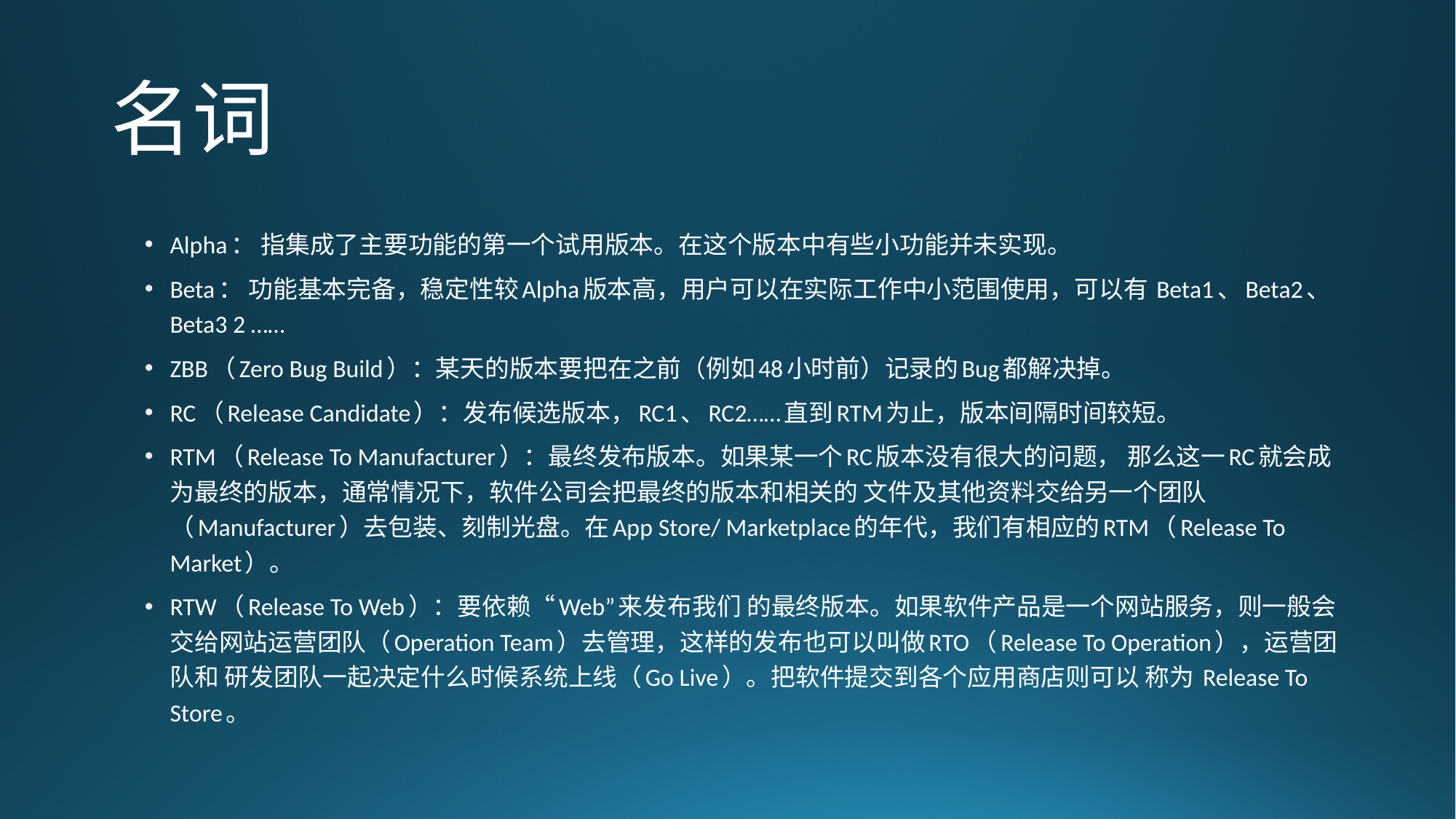

# 名词
Alpha： 指集成了主要功能的第一个试用版本。在这个版本中有些小功能并未实现。
Beta： 功能基本完备，稳定性较Alpha版本高，用户可以在实际工作中小范围使用，可以有 Beta1、Beta2、Beta3 2 ……
ZBB（Zero Bug Build）：某天的版本要把在之前（例如48小时前）记录的Bug都解决掉。
RC（Release Candidate）：发布候选版本，RC1、RC2……直到RTM为止，版本间隔时间较短。
RTM（Release To Manufacturer）：最终发布版本。如果某一个RC版本没有很大的问题， 那么这一RC就会成为最终的版本，通常情况下，软件公司会把最终的版本和相关的 文件及其他资料交给另一个团队（Manufacturer）去包装、刻制光盘。在App Store/ Marketplace的年代，我们有相应的RTM（Release To Market）。
RTW（Release To Web）：要依赖“Web”来发布我们 的最终版本。如果软件产品是一个网站服务，则一般会交给网站运营团队（Operation Team）去管理，这样的发布也可以叫做RTO（Release To Operation），运营团队和 研发团队一起决定什么时候系统上线（Go Live）。把软件提交到各个应用商店则可以 称为 Release To Store。